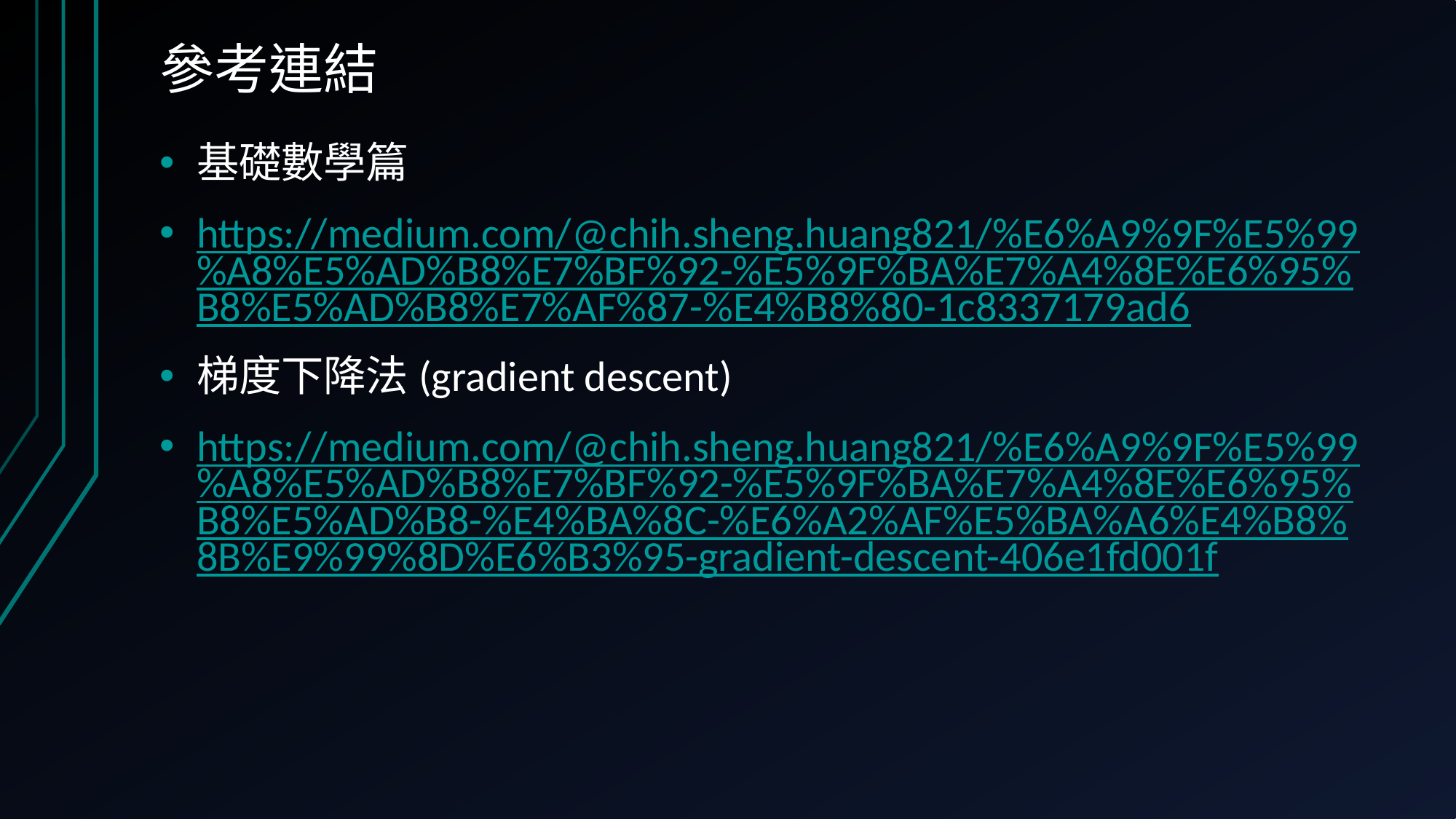

# 參考連結
基礎數學篇
https://medium.com/@chih.sheng.huang821/%E6%A9%9F%E5%99%A8%E5%AD%B8%E7%BF%92-%E5%9F%BA%E7%A4%8E%E6%95%B8%E5%AD%B8%E7%AF%87-%E4%B8%80-1c8337179ad6
梯度下降法(gradient descent)
https://medium.com/@chih.sheng.huang821/%E6%A9%9F%E5%99%A8%E5%AD%B8%E7%BF%92-%E5%9F%BA%E7%A4%8E%E6%95%B8%E5%AD%B8-%E4%BA%8C-%E6%A2%AF%E5%BA%A6%E4%B8%8B%E9%99%8D%E6%B3%95-gradient-descent-406e1fd001f